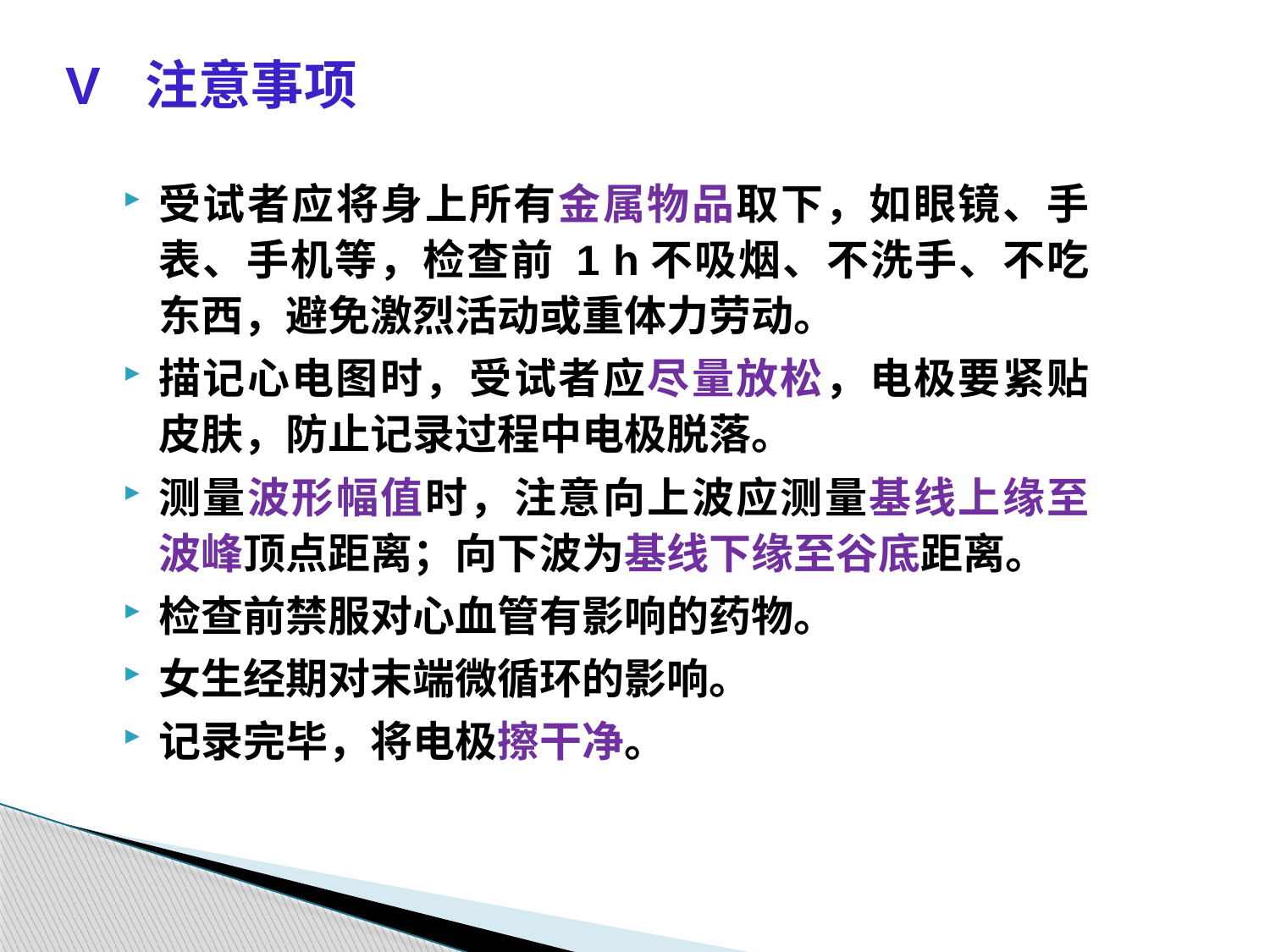

V 注意事项
受试者应将身上所有金属物品取下，如眼镜、手表、手机等，检查前 1 h不吸烟、不洗手、不吃东西，避免激烈活动或重体力劳动。
描记心电图时，受试者应尽量放松，电极要紧贴皮肤，防止记录过程中电极脱落。
测量波形幅值时，注意向上波应测量基线上缘至波峰顶点距离；向下波为基线下缘至谷底距离。
检查前禁服对心血管有影响的药物。
女生经期对末端微循环的影响。
记录完毕，将电极擦干净。